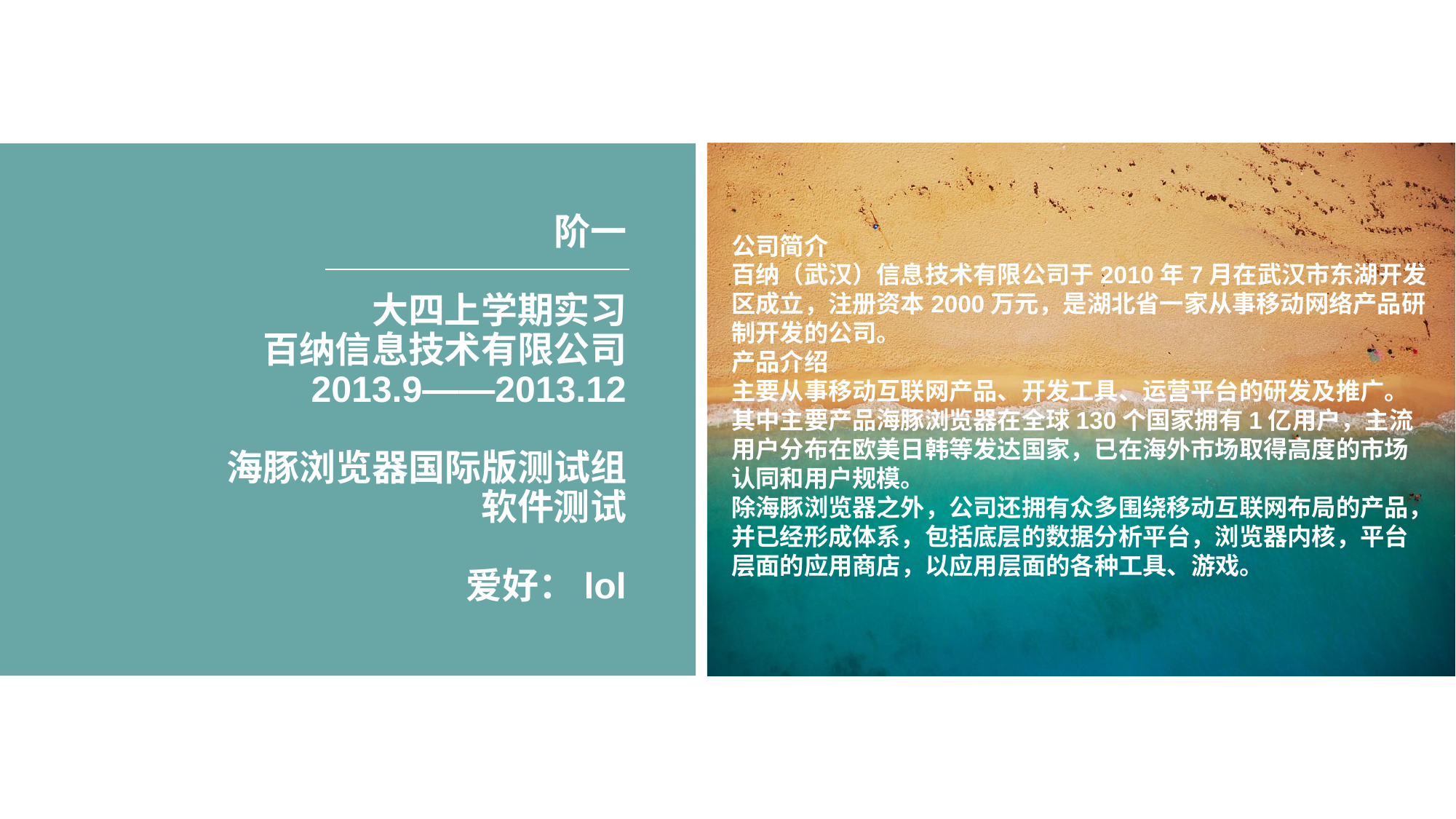

# 阶一 大四上学期实习 百纳信息技术有限公司 2013.9——2013.12 海豚浏览器国际版测试组 软件测试 爱好：lol
公司简介
百纳（武汉）信息技术有限公司于2010年7月在武汉市东湖开发区成立，注册资本2000万元，是湖北省一家从事移动网络产品研制开发的公司。
产品介绍
主要从事移动互联网产品、开发工具、运营平台的研发及推广。其中主要产品海豚浏览器在全球130个国家拥有1亿用户，主流用户分布在欧美日韩等发达国家，已在海外市场取得高度的市场认同和用户规模。
除海豚浏览器之外，公司还拥有众多围绕移动互联网布局的产品，并已经形成体系，包括底层的数据分析平台，浏览器内核，平台层面的应用商店，以应用层面的各种工具、游戏。